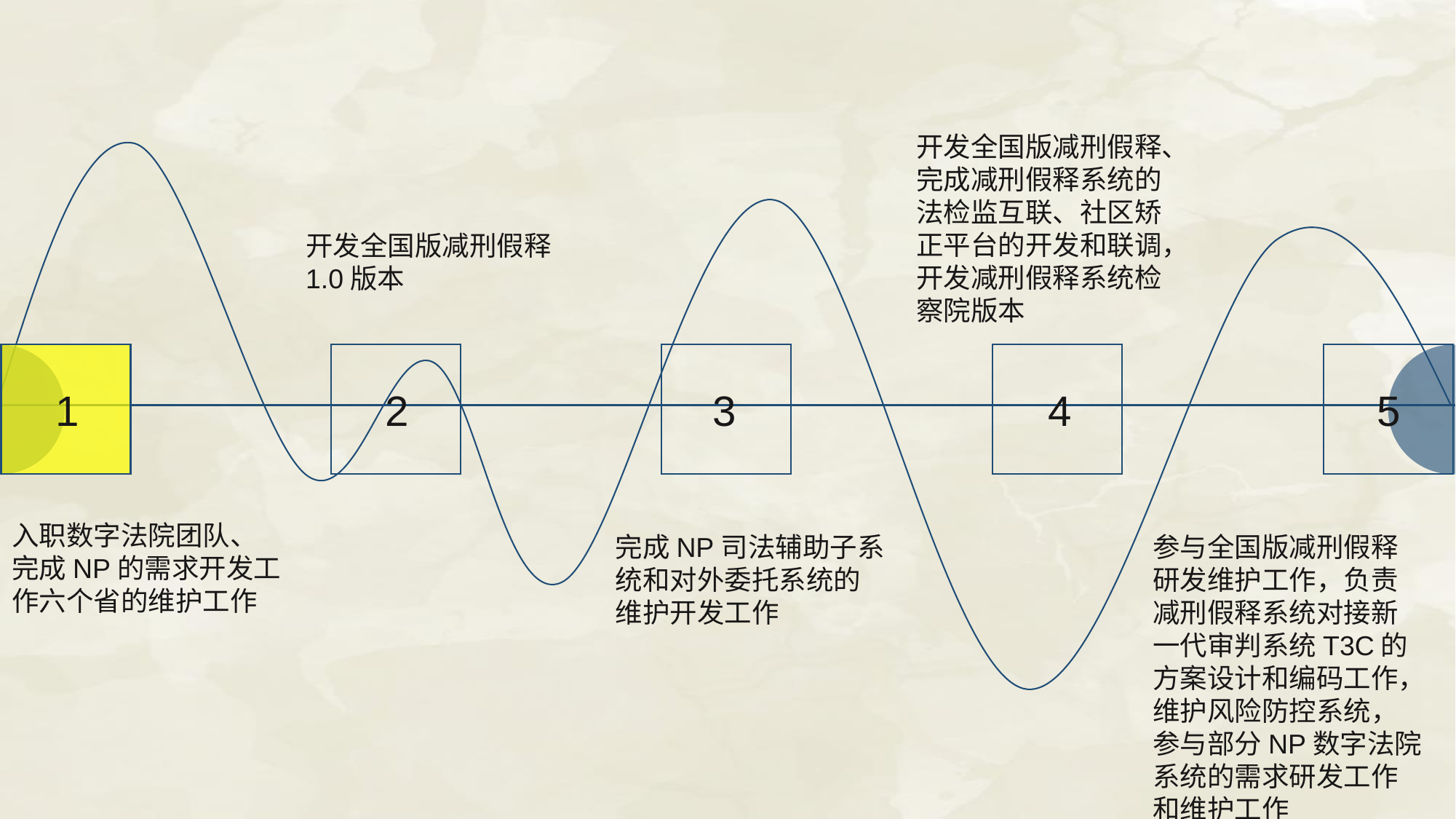

开发全国版减刑假释、完成减刑假释系统的法检监互联、社区矫正平台的开发和联调，开发减刑假释系统检察院版本

开发全国版减刑假释1.0版本

1
2
3
4
5
入职数字法院团队、完成NP的需求开发工作六个省的维护工作
完成NP司法辅助子系统和对外委托系统的维护开发工作
参与全国版减刑假释研发维护工作，负责减刑假释系统对接新一代审判系统T3C的方案设计和编码工作，维护风险防控系统，参与部分NP数字法院系统的需求研发工作和维护工作